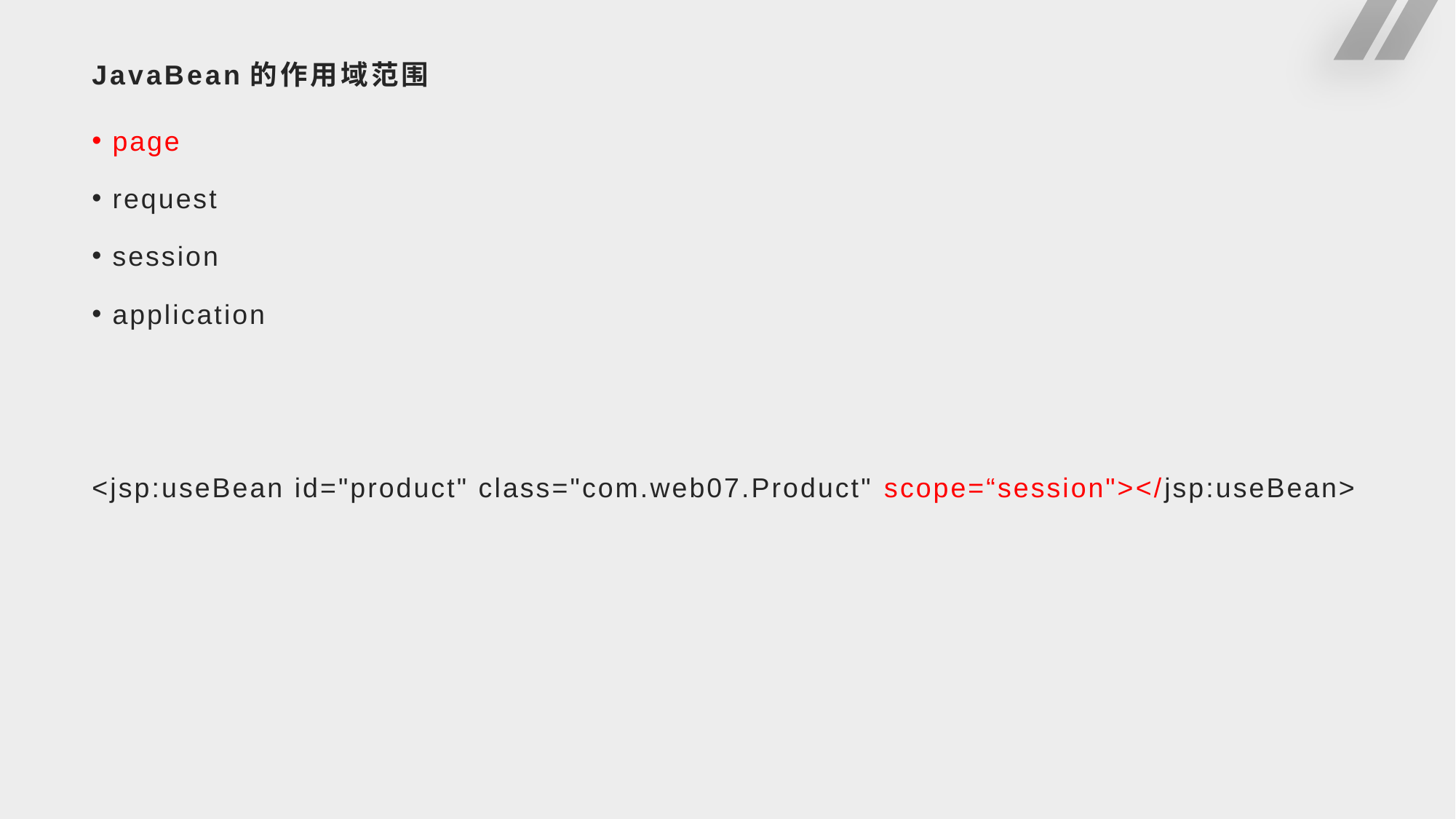

# JavaBean的作用域范围
page
request
session
application

<jsp:useBean id="product" class="com.web07.Product" scope=“session"></jsp:useBean>